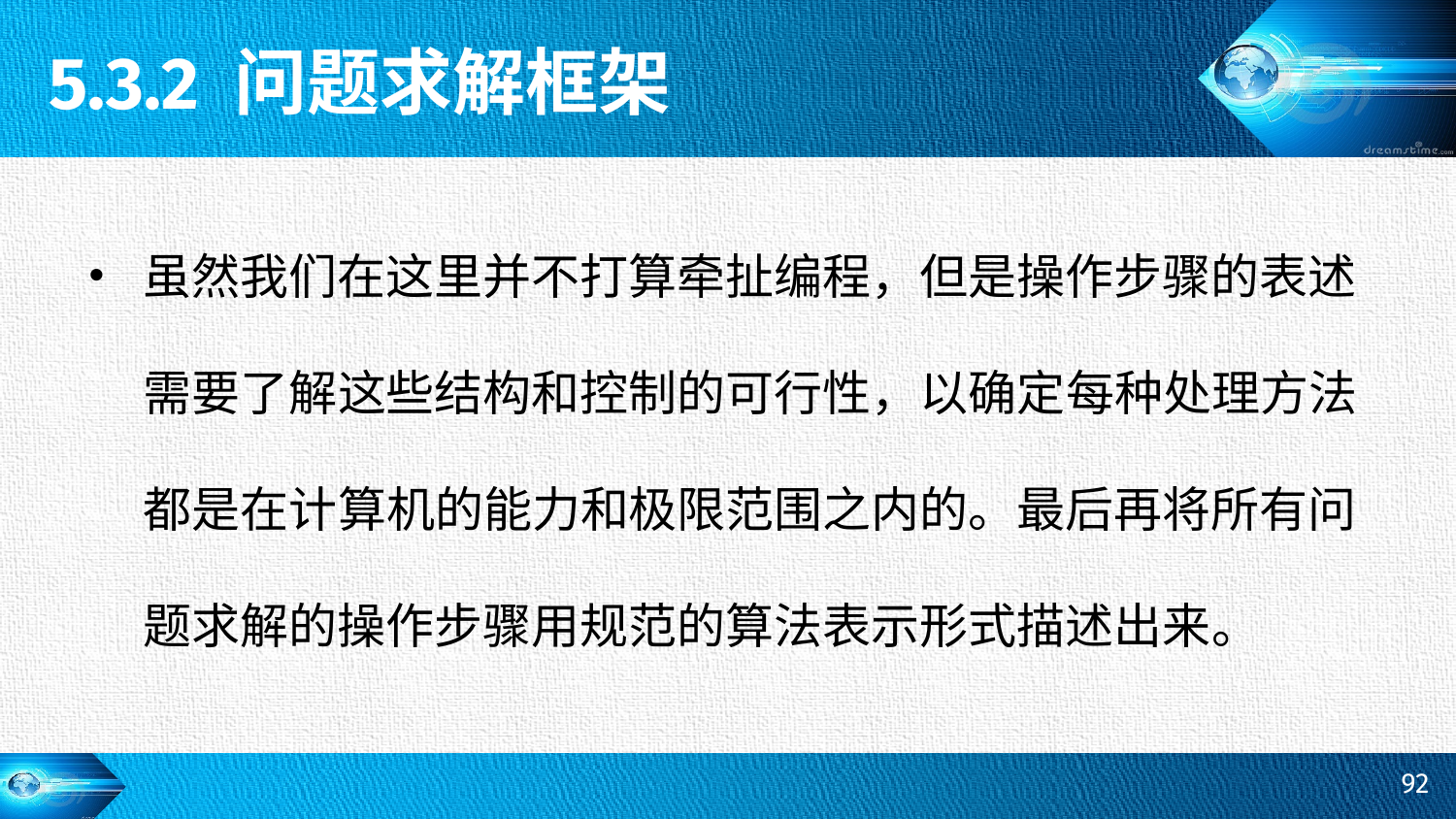

5.3.2 问题求解框架
虽然我们在这里并不打算牵扯编程，但是操作步骤的表述需要了解这些结构和控制的可行性，以确定每种处理方法都是在计算机的能力和极限范围之内的。最后再将所有问题求解的操作步骤用规范的算法表示形式描述出来。
92